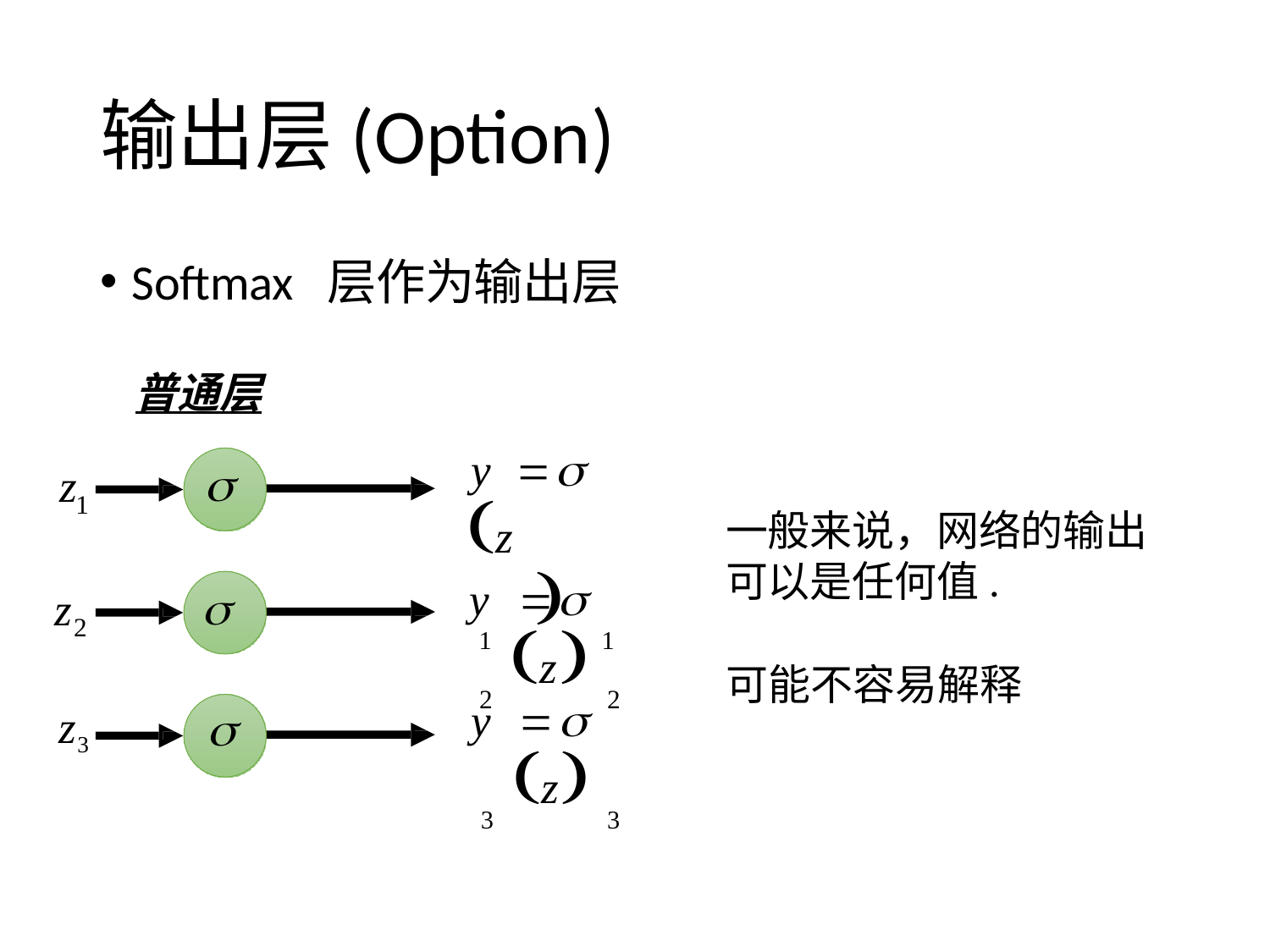

# 输出层(Option)
Softmax  层作为输出层

普通层
y	=σ    (z	)
1	1

σ
z

1
一般来说，网络的输出可以是任何值.
y	=σ    (z	)
2	2

σ
z

2
可能不容易解释
y	=σ    (z	)
3	3

z3
σ